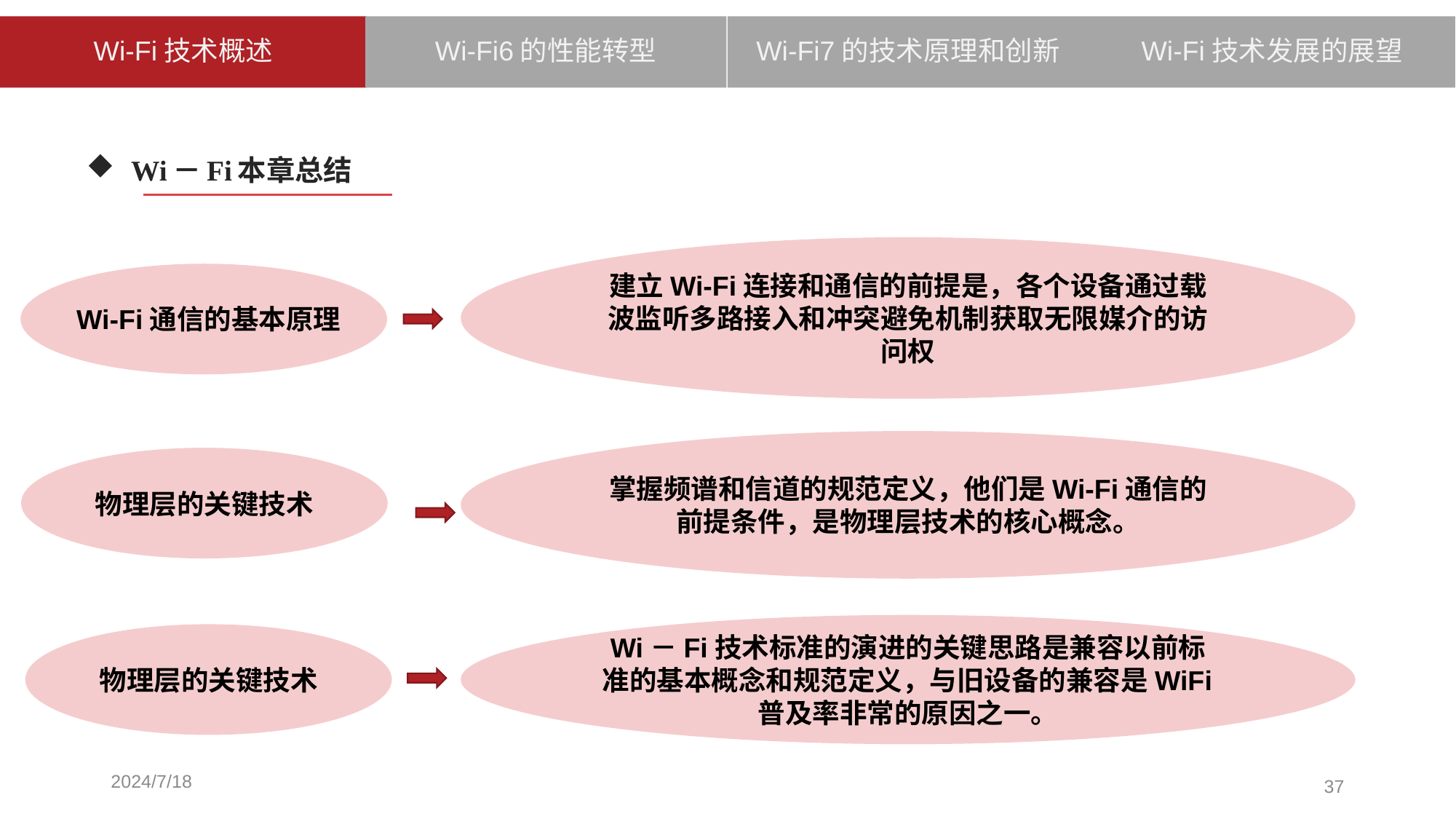

Wi-Fi6的性能转型
Wi-Fi7的技术原理和创新
Wi-Fi技术发展的展望
Wi-Fi技术概述
# Wi－Fi本章总结
建立Wi-Fi连接和通信的前提是，各个设备通过载波监听多路接入和冲突避免机制获取无限媒介的访问权

Wi-Fi通信的基本原理

掌握频谱和信道的规范定义，他们是Wi-Fi通信的前提条件，是物理层技术的核心概念。
物理层的关键技术

Wi－Fi技术标准的演进的关键思路是兼容以前标准的基本概念和规范定义，与旧设备的兼容是WiFi普及率非常的原因之一。
物理层的关键技术

2024/7/18
37